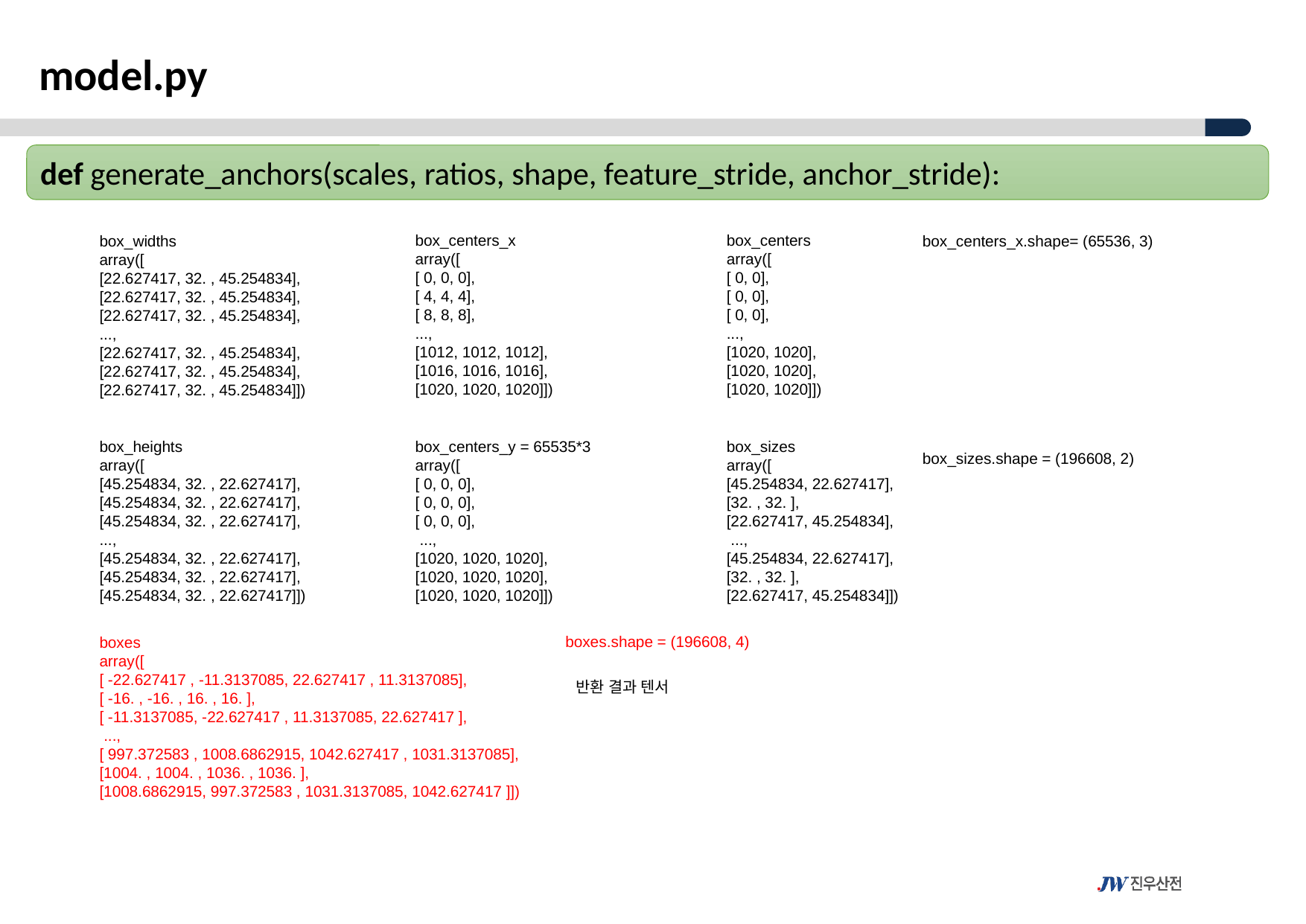

model.py
def generate_anchors(scales, ratios, shape, feature_stride, anchor_stride):
box_centers_x
array([
[ 0, 0, 0],
[ 4, 4, 4],
[ 8, 8, 8],
...,
[1012, 1012, 1012],
[1016, 1016, 1016],
[1020, 1020, 1020]])
box_centers
array([
[ 0, 0],
[ 0, 0],
[ 0, 0],
...,
[1020, 1020],
[1020, 1020],
[1020, 1020]])
box_widths
array([
[22.627417, 32. , 45.254834],
[22.627417, 32. , 45.254834],
[22.627417, 32. , 45.254834],
...,
[22.627417, 32. , 45.254834],
[22.627417, 32. , 45.254834],
[22.627417, 32. , 45.254834]])
box_centers_x.shape= (65536, 3)
box_heights
array([
[45.254834, 32. , 22.627417],
[45.254834, 32. , 22.627417],
[45.254834, 32. , 22.627417],
...,
[45.254834, 32. , 22.627417],
[45.254834, 32. , 22.627417],
[45.254834, 32. , 22.627417]])
box_centers_y = 65535*3
array([
[ 0, 0, 0],
[ 0, 0, 0],
[ 0, 0, 0],
 ...,
[1020, 1020, 1020],
[1020, 1020, 1020],
[1020, 1020, 1020]])
box_sizes
array([
[45.254834, 22.627417],
[32. , 32. ],
[22.627417, 45.254834],
 ...,
[45.254834, 22.627417],
[32. , 32. ],
[22.627417, 45.254834]])
box_sizes.shape = (196608, 2)
boxes.shape = (196608, 4)
boxes
array([
[ -22.627417 , -11.3137085, 22.627417 , 11.3137085],
[ -16. , -16. , 16. , 16. ],
[ -11.3137085, -22.627417 , 11.3137085, 22.627417 ],
 ...,
[ 997.372583 , 1008.6862915, 1042.627417 , 1031.3137085],
[1004. , 1004. , 1036. , 1036. ],
[1008.6862915, 997.372583 , 1031.3137085, 1042.627417 ]])
반환 결과 텐서